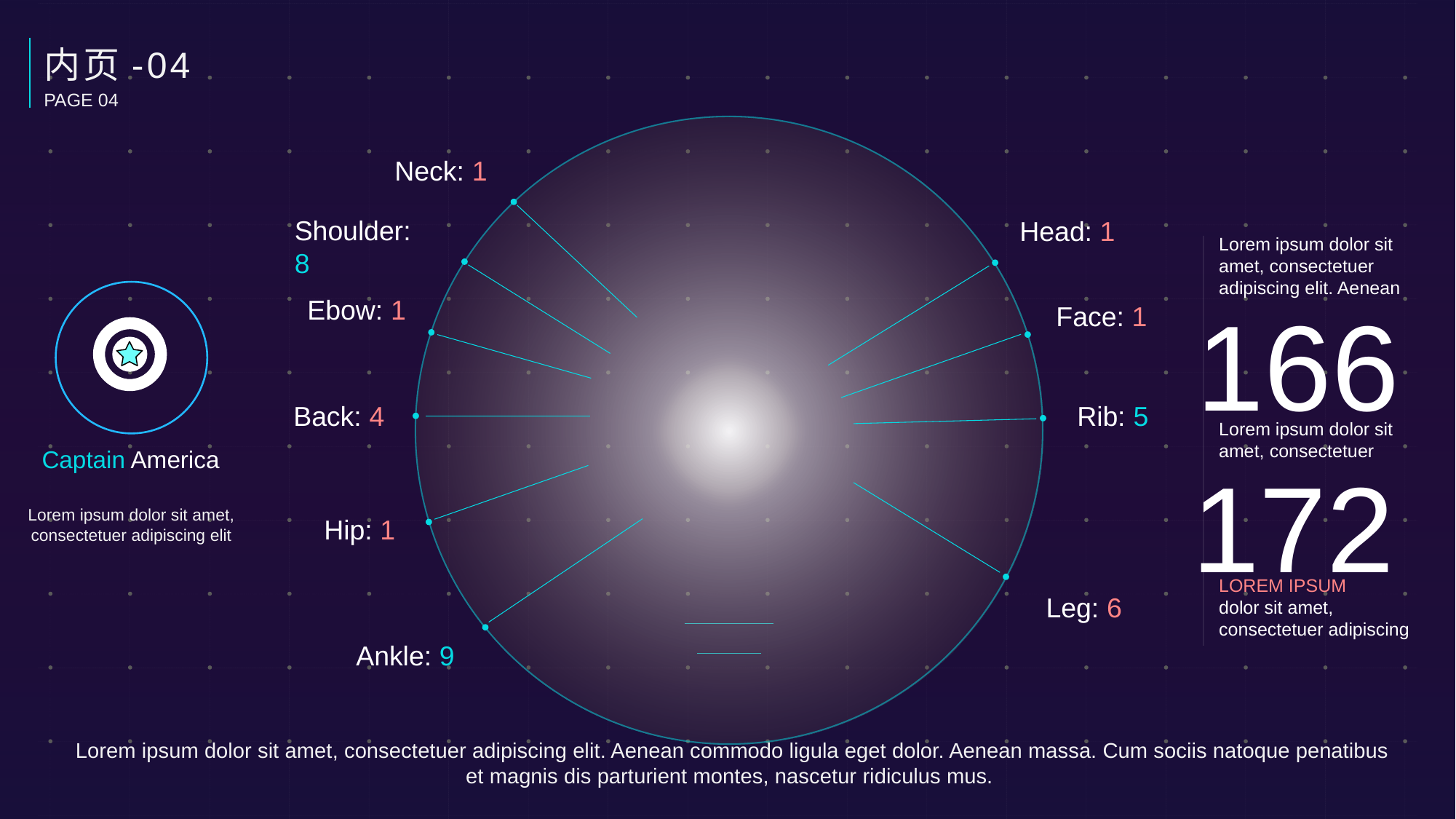

内页-04
PAGE 04

Neck: 1
Shoulder: 8
Head: 1
Lorem ipsum dolor sit amet, consectetuer adipiscing elit. Aenean

166
Ebow: 1
Face: 1

Back: 4
Rib: 5
Lorem ipsum dolor sit amet, consectetuer
Captain America
172
Lorem ipsum dolor sit amet, consectetuer adipiscing elit
Hip: 1
LOREM IPSUM
dolor sit amet,
consectetuer adipiscing
Leg: 6
Ankle: 9
Lorem ipsum dolor sit amet, consectetuer adipiscing elit. Aenean commodo ligula eget dolor. Aenean massa. Cum sociis natoque penatibus et magnis dis parturient montes, nascetur ridiculus mus.